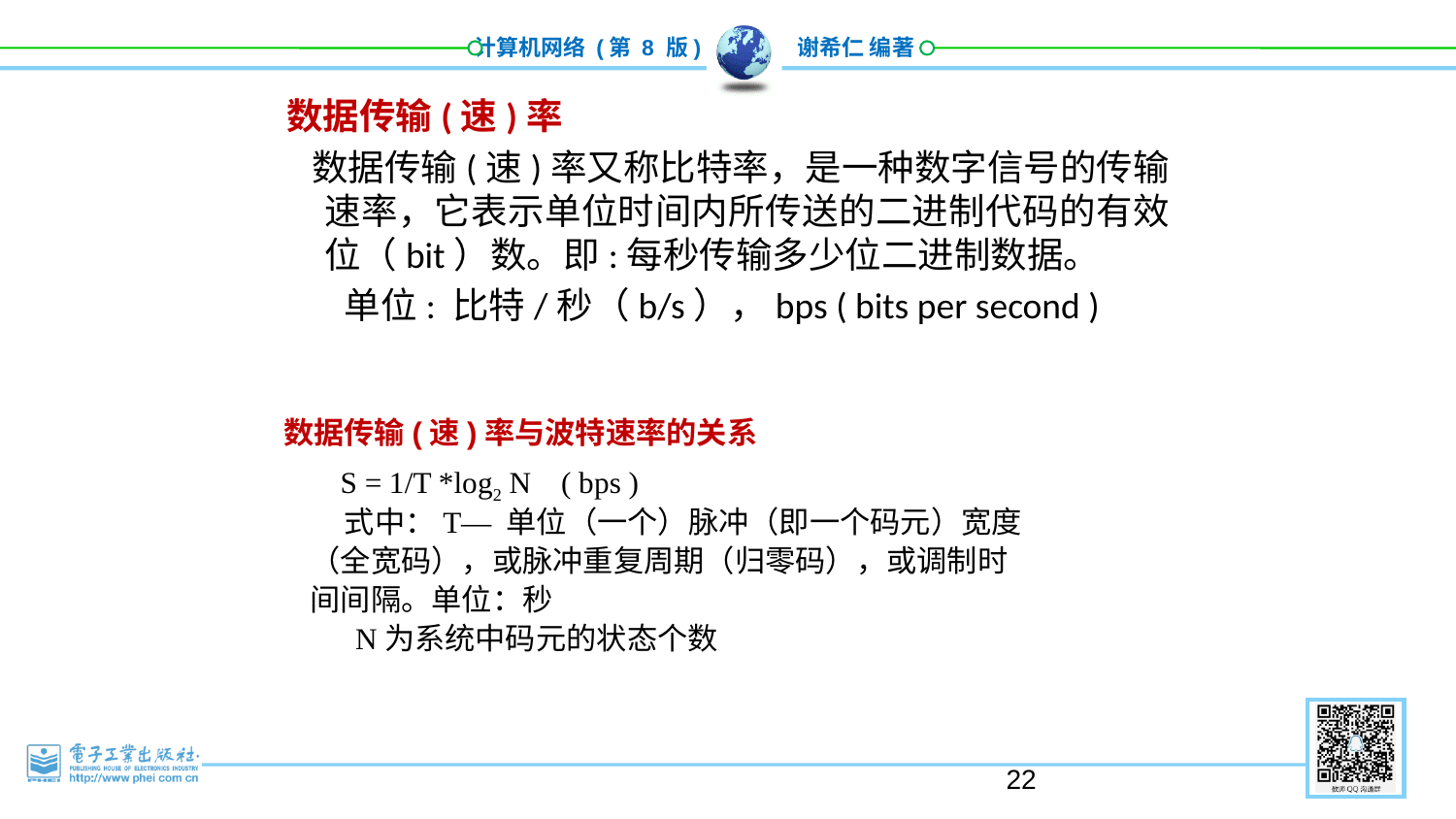

数据传输(速)率
    数据传输(速)率又称比特率，是一种数字信号的传输速率，它表示单位时间内所传送的二进制代码的有效位（bit）数。即:每秒传输多少位二进制数据。
        单位: 比特/秒（b/s），bps ( bits per second )
 数据传输(速)率与波特速率的关系
    S = 1/T *log2 N    ( bps )
    式中：T— 单位（一个）脉冲（即一个码元）宽度
（全宽码），或脉冲重复周期（归零码），或调制时
间间隔。单位：秒
      N为系统中码元的状态个数
22